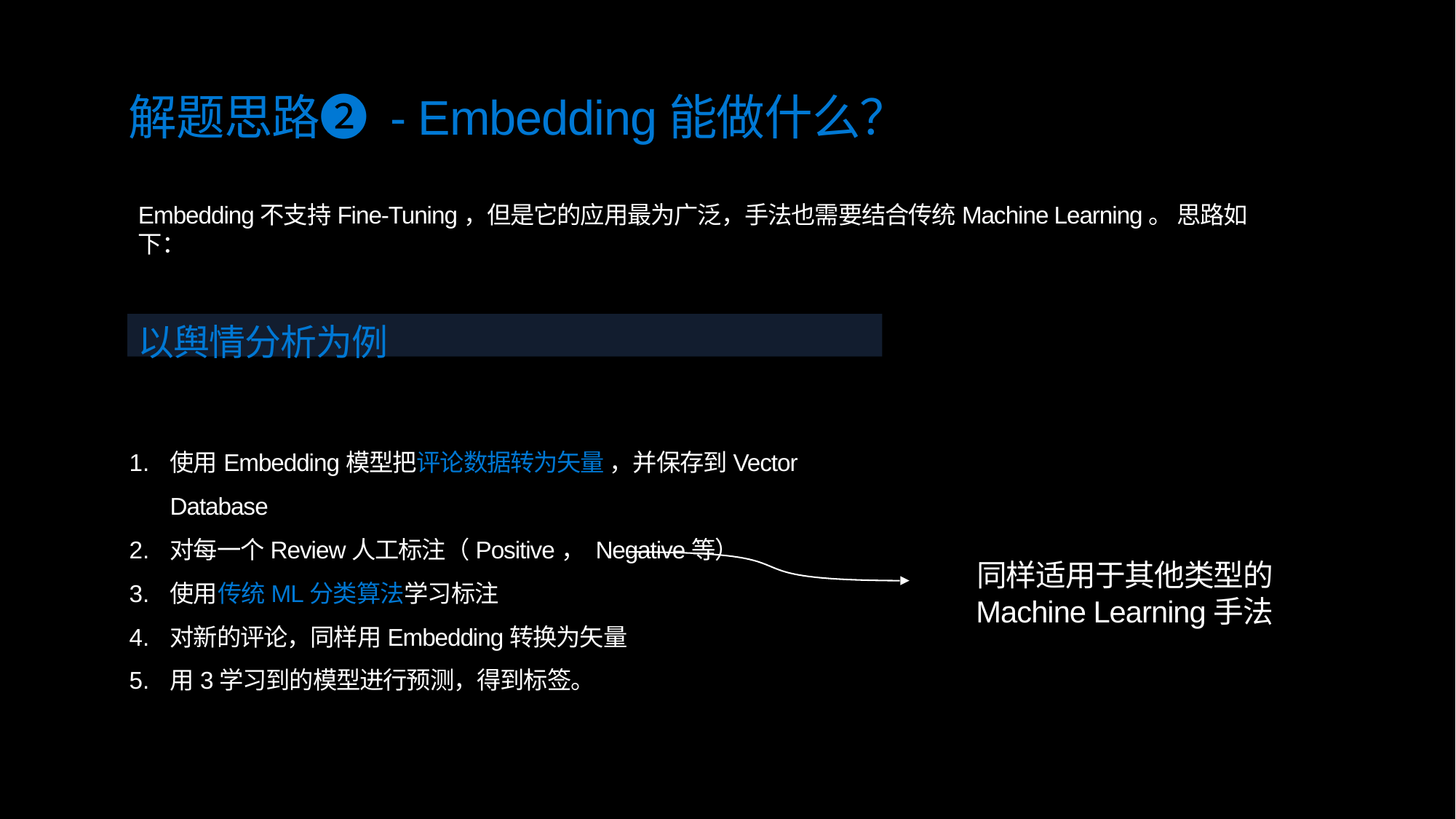

解题思路❷ - Embedding能做什么？
Embedding不支持Fine-Tuning，但是它的应用最为广泛，手法也需要结合传统Machine Learning。 思路如下：
以舆情分析为例
使用Embedding模型把评论数据转为矢量 ，并保存到Vector Database
对每一个Review人工标注（Positive， Negative等）
使用传统ML分类算法学习标注
对新的评论，同样用Embedding转换为矢量
用3学习到的模型进行预测，得到标签。
同样适用于其他类型的 Machine Learning手法